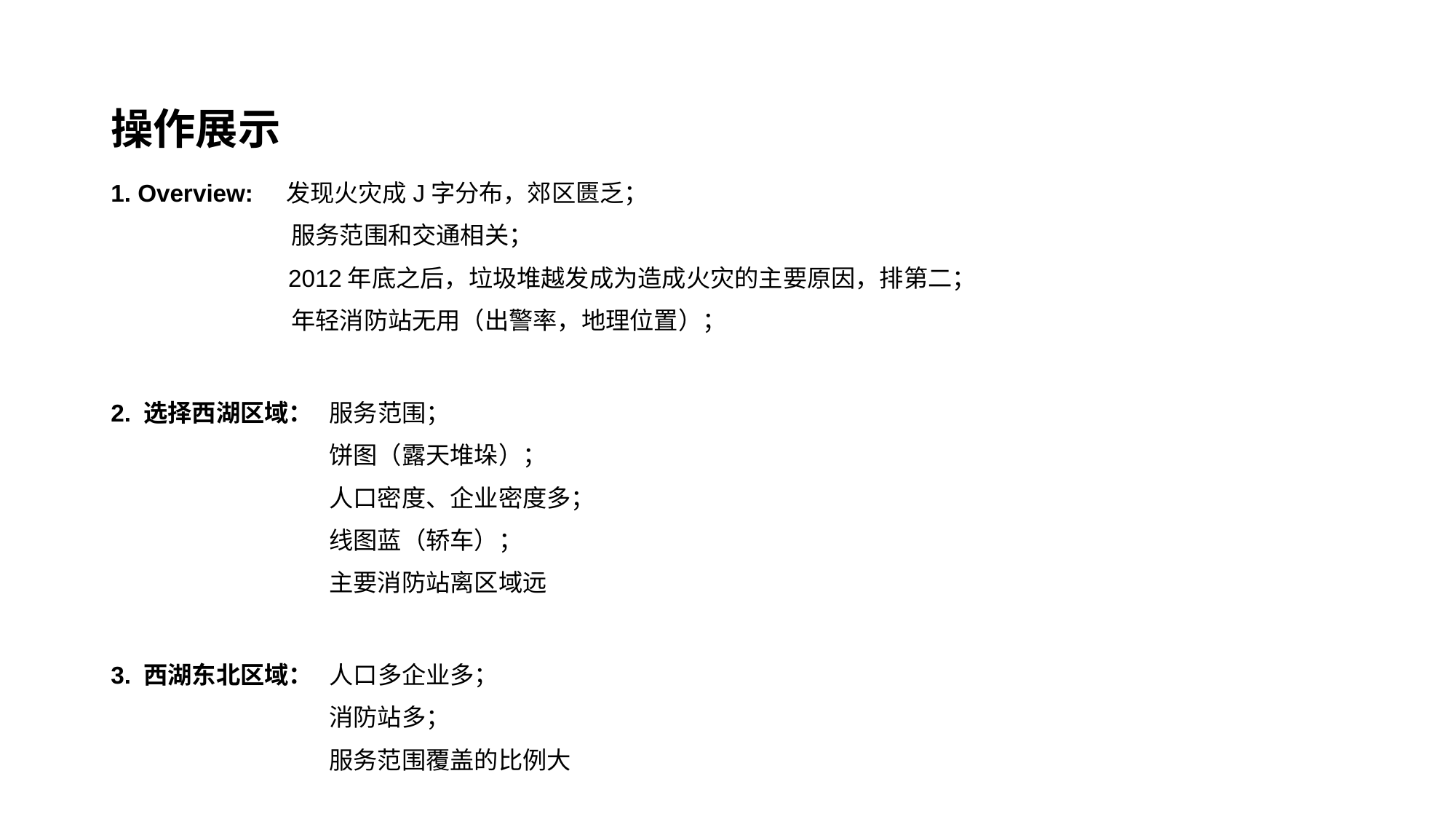

# 操作展示
1. Overview:    发现火灾成J字分布，郊区匮乏；
  服务范围和交通相关；
  2012年底之后，垃圾堆越发成为造成火灾的主要原因，排第二；
  年轻消防站无用（出警率，地理位置）；

2. 选择西湖区域：   服务范围；
饼图（露天堆垛）；
人口密度、企业密度多；
线图蓝（轿车）；
主要消防站离区域远

3. 西湖东北区域：   人口多企业多；
消防站多；
服务范围覆盖的比例大